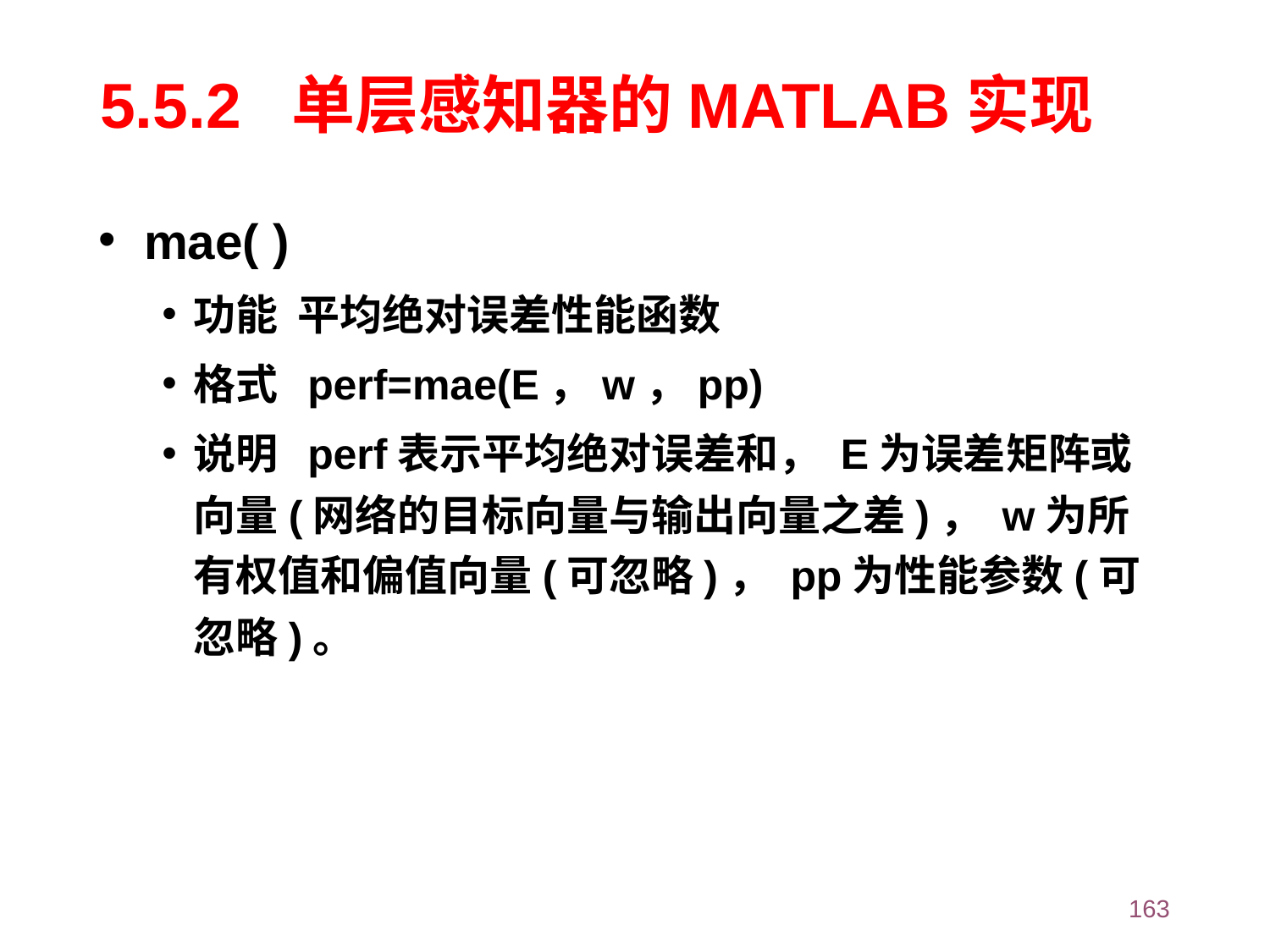

# 5.5.2  单层感知器的MATLAB实现
 mae( )
功能  平均绝对误差性能函数
格式  perf=mae(E，w，pp)
说明  perf表示平均绝对误差和， E为误差矩阵或向量(网络的目标向量与输出向量之差)， w为所有权值和偏值向量(可忽略)， pp为性能参数(可忽略)。
163